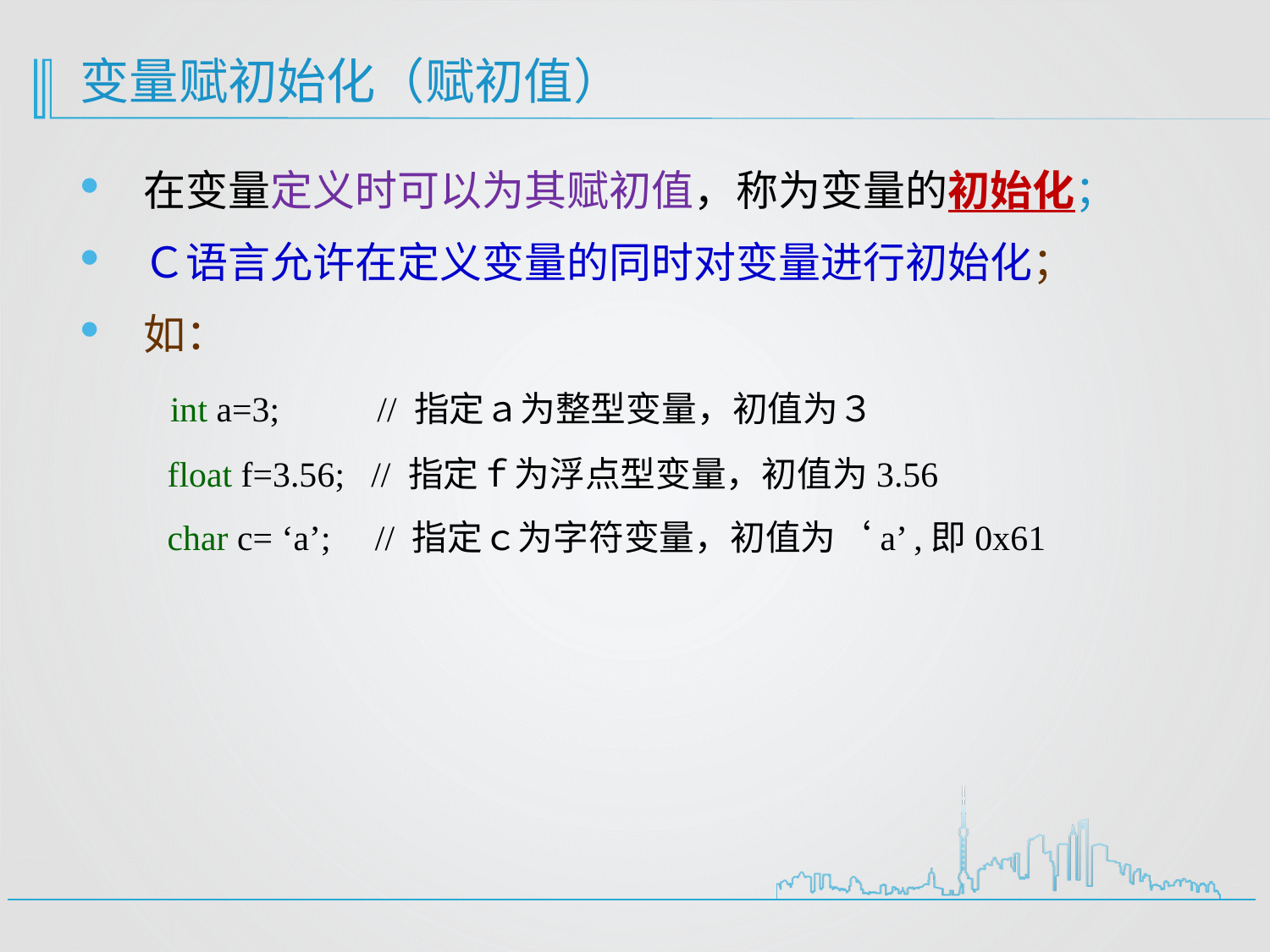

# 变量赋初始化（赋初值）
在变量定义时可以为其赋初值，称为变量的初始化；
Ｃ语言允许在定义变量的同时对变量进行初始化；
如：
         int a=3;           // 指定ａ为整型变量，初值为３
float f=3.56;   // 指定ｆ为浮点型变量，初值为3.56
char c= ‘a’;     // 指定ｃ为字符变量，初值为‘a’ ,即0x61